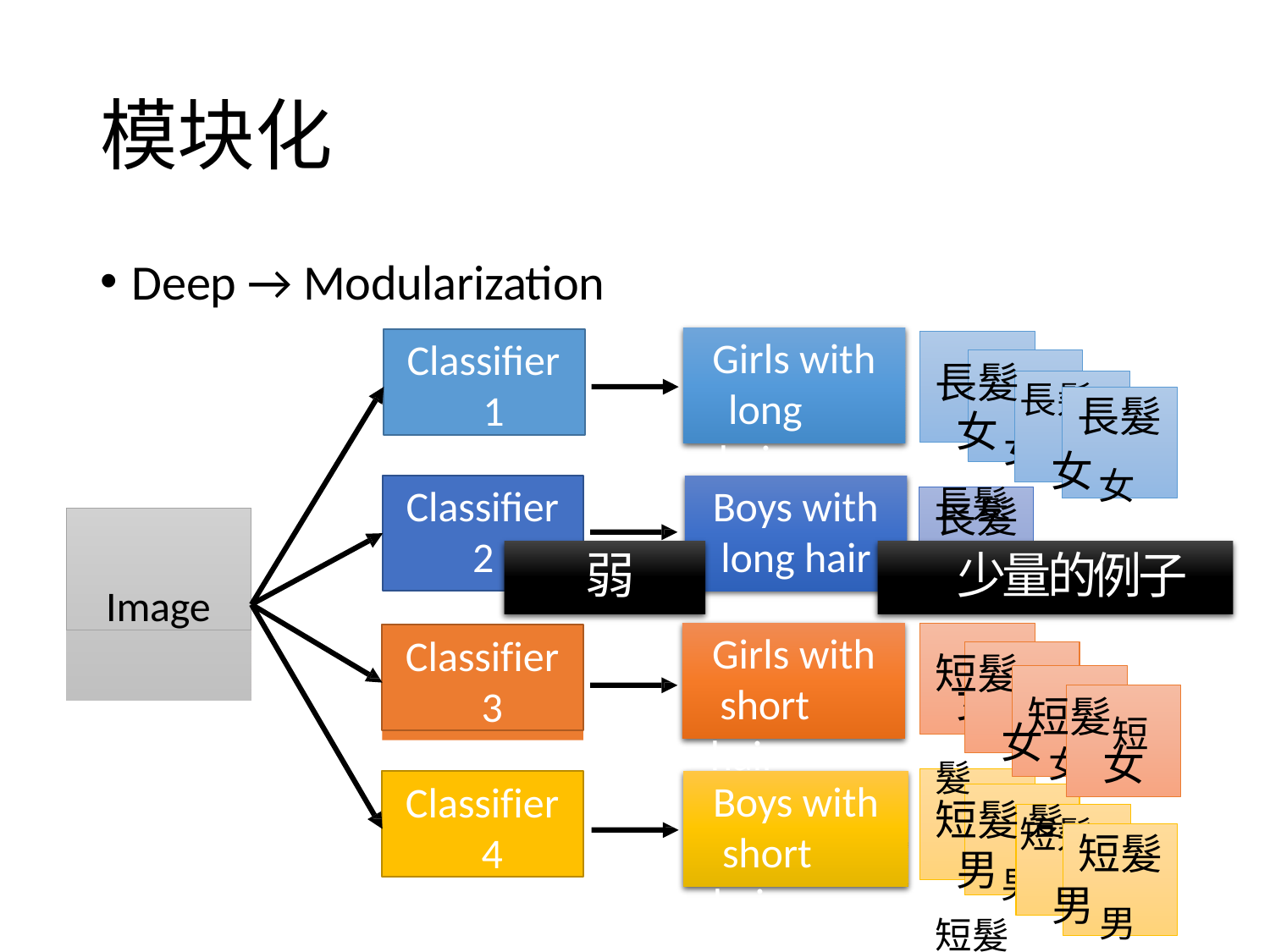

# 模块化
Deep → Modularization

Classifier  1
Girls with  long hair

長髮長髮長髮

女女

長髮
女女

Boys with
Classifier

長髮

Image

long hair
2

  弱
     少量的例子

短髮短髮

Classifier  3
Girls with  short hair

短髮短髮
女

女女
女

短髮短髮短髮
Classifier  4

Boys with  short hair

男男

短髮
男男